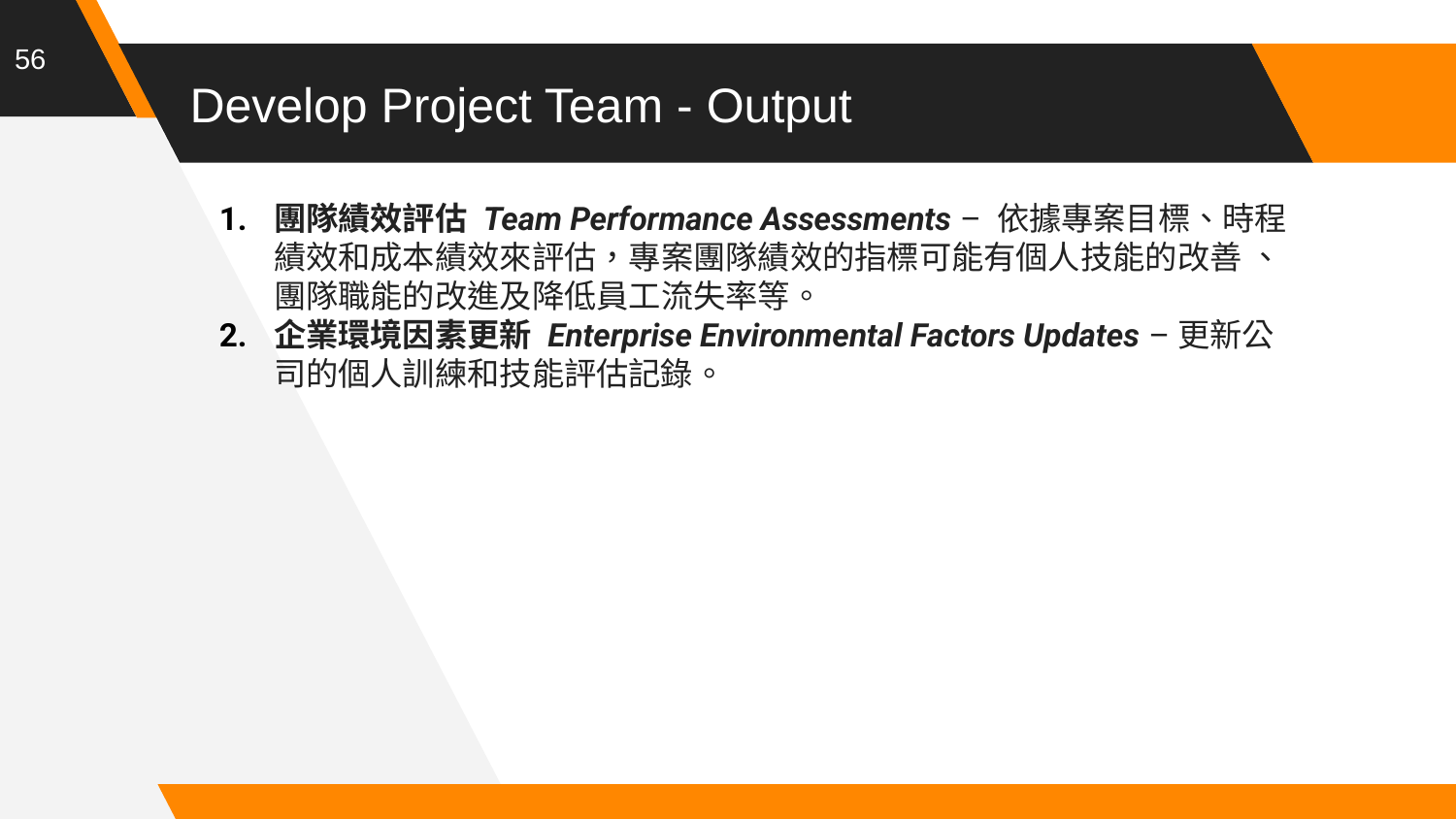

56
# Develop Project Team - Output
團隊績效評估 Team Performance Assessments – 依據專案目標、時程績效和成本績效來評估，專案團隊績效的指標可能有個人技能的改善 、團隊職能的改進及降低員工流失率等。
企業環境因素更新 Enterprise Environmental Factors Updates –更新公司的個人訓練和技能評估記錄。